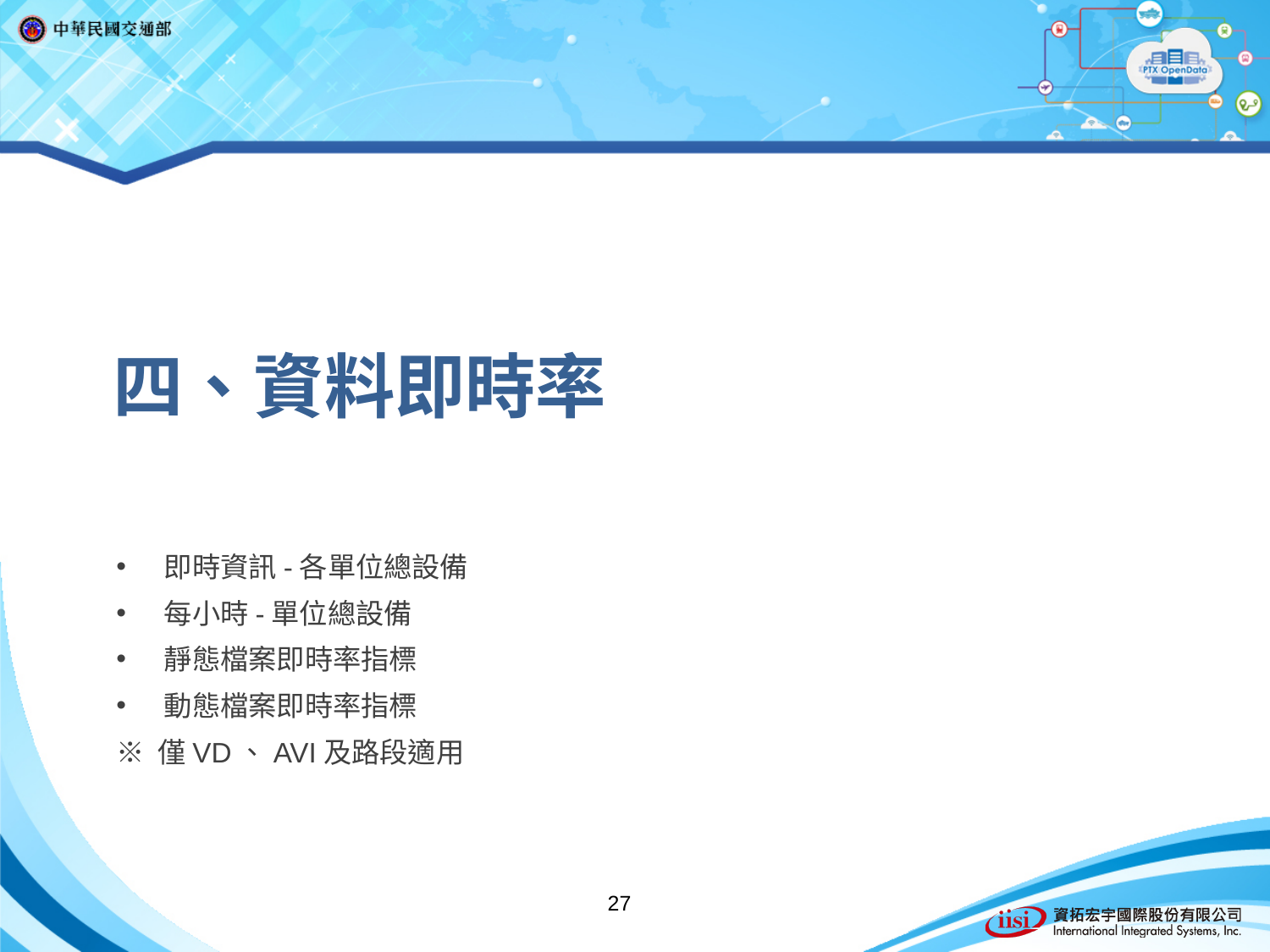

# 四、資料即時率
即時資訊-各單位總設備
每小時-單位總設備
靜態檔案即時率指標
動態檔案即時率指標
※ 僅VD、AVI及路段適用
27